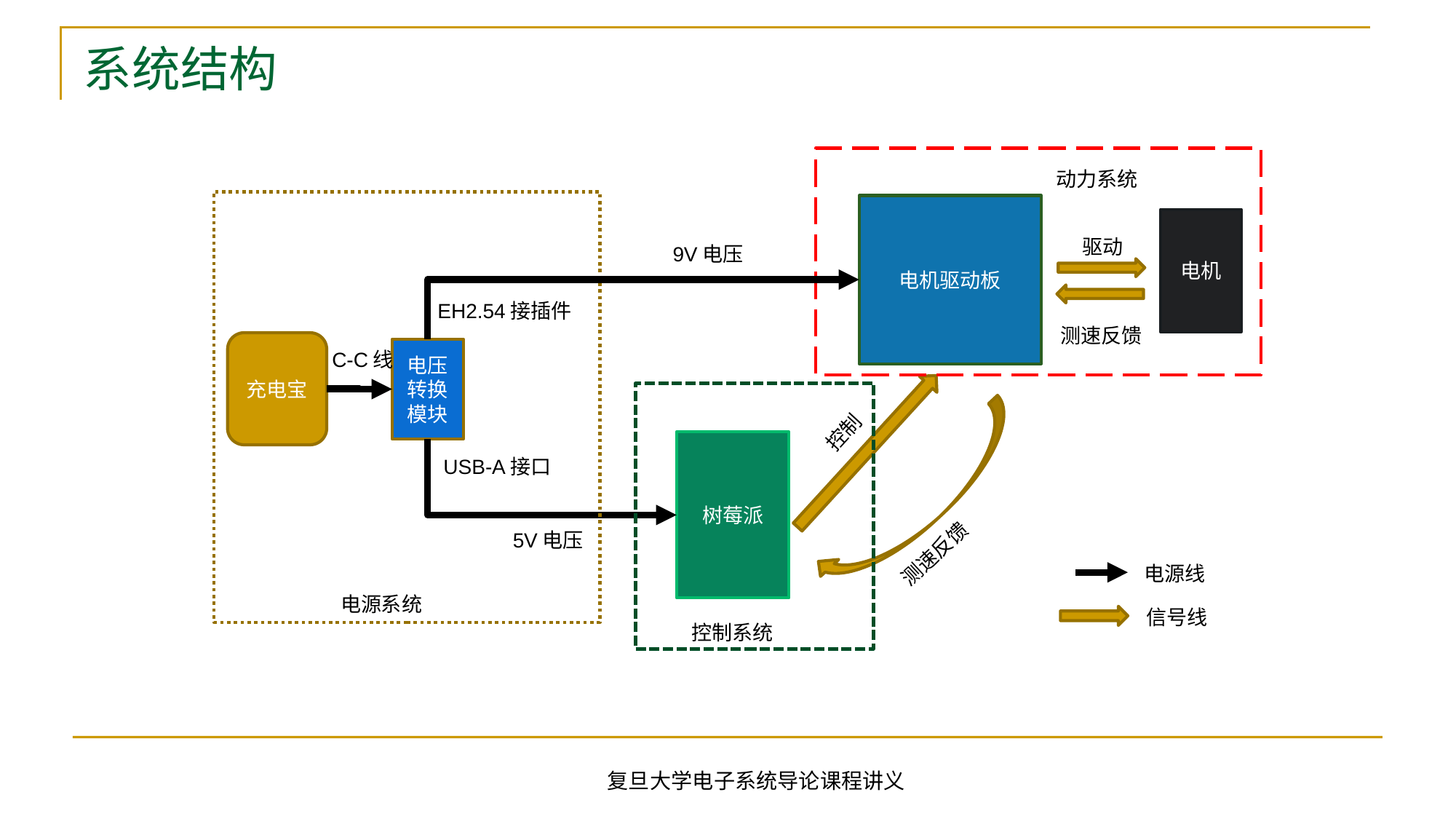

# 系统结构

动力系统

电机驱动板
电机
驱动
9V电压

EH2.54接插件
测速反馈
充电宝
电压转换模块
C-C线

控制
树莓派

USB-A接口

5V电压
测速反馈
电源线
电源系统
信号线

控制系统